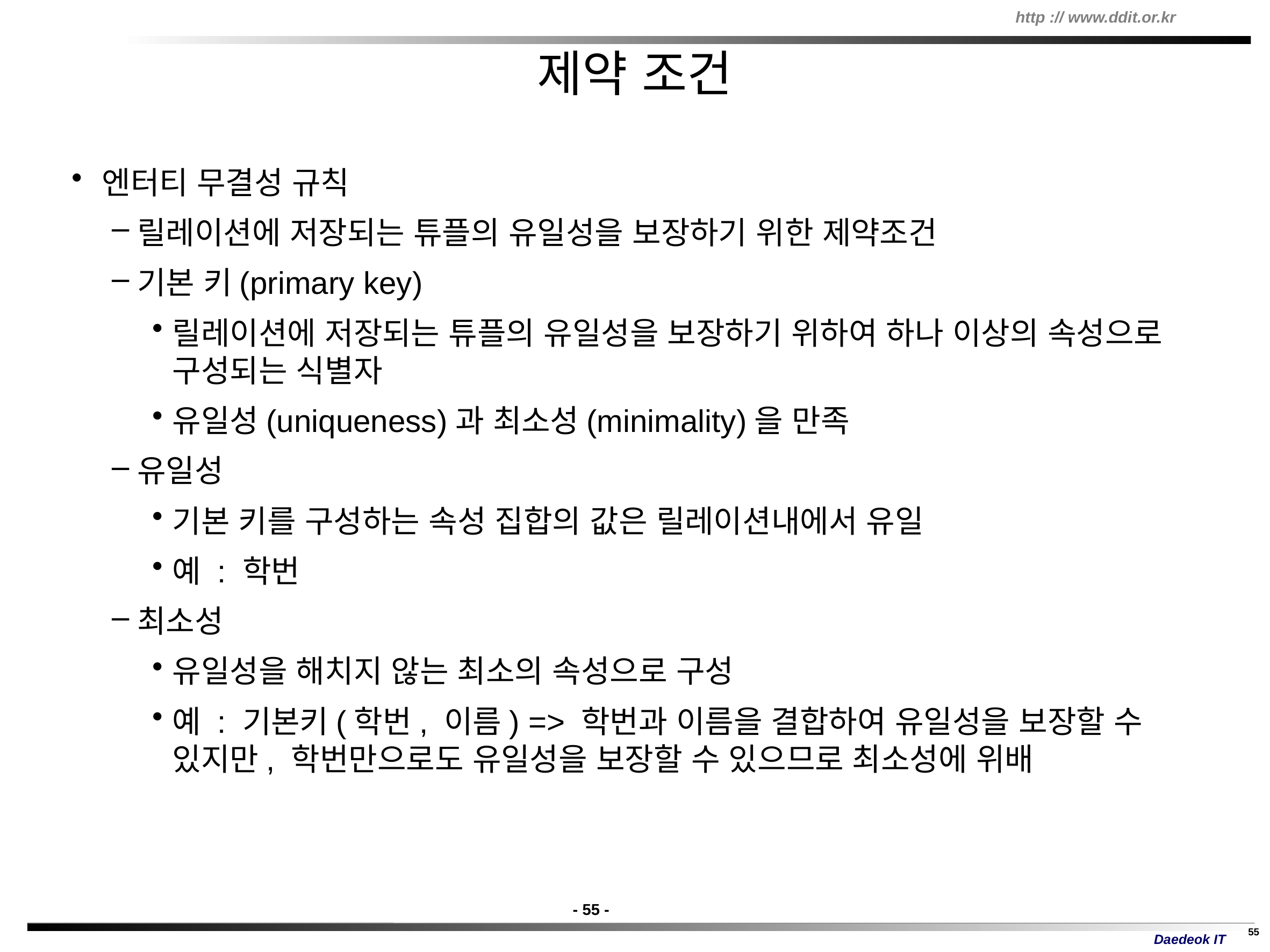

# 제약 조건
엔터티 무결성 규칙
릴레이션에 저장되는 튜플의 유일성을 보장하기 위한 제약조건
기본 키(primary key)
릴레이션에 저장되는 튜플의 유일성을 보장하기 위하여 하나 이상의 속성으로 구성되는 식별자
유일성(uniqueness)과 최소성(minimality)을 만족
유일성
기본 키를 구성하는 속성 집합의 값은 릴레이션내에서 유일
예 : 학번
최소성
유일성을 해치지 않는 최소의 속성으로 구성
예 : 기본키(학번, 이름) => 학번과 이름을 결합하여 유일성을 보장할 수 있지만, 학번만으로도 유일성을 보장할 수 있으므로 최소성에 위배

- 55 -